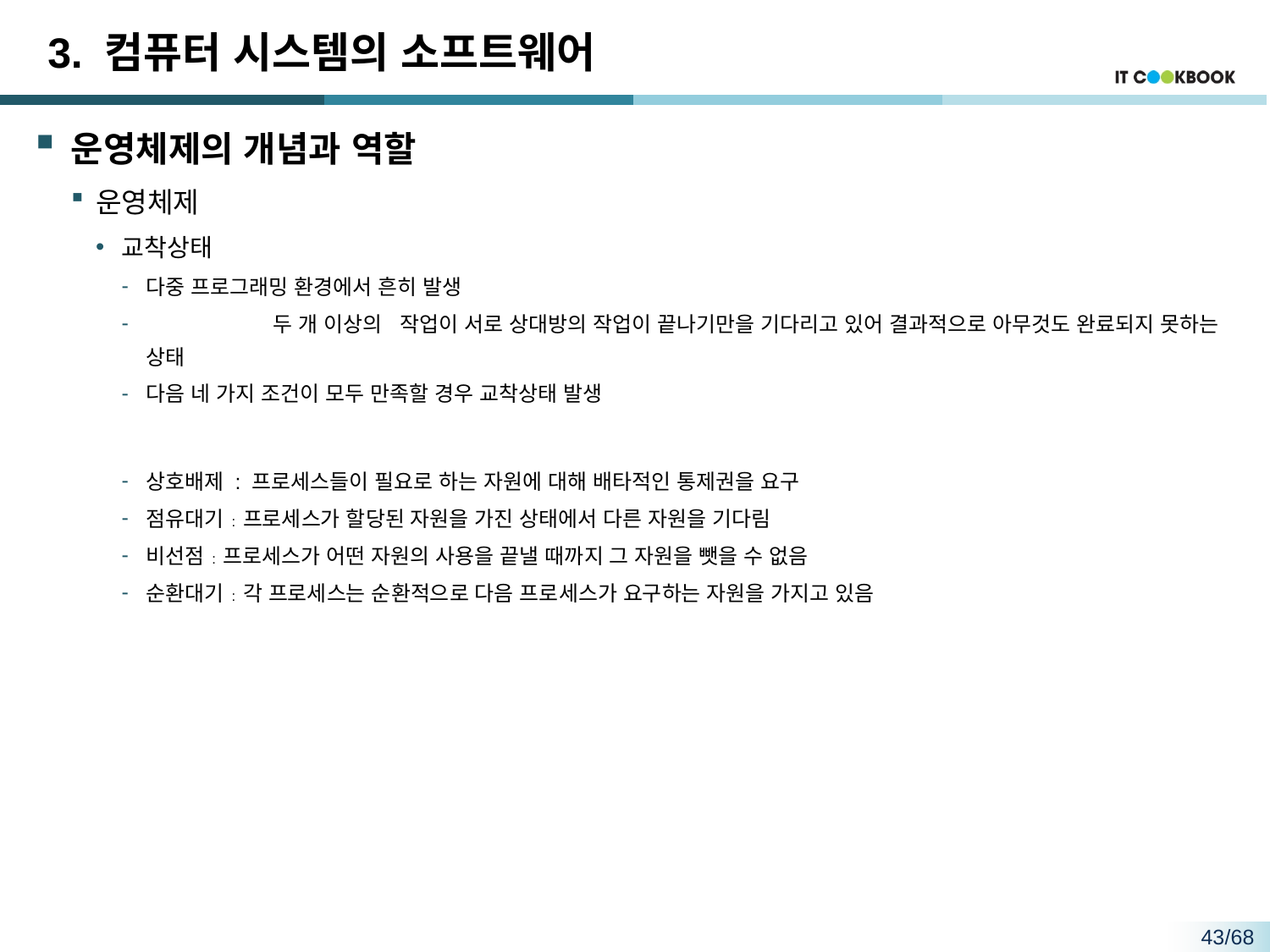

# 3. 컴퓨터 시스템의 소프트웨어
운영체제의 개념과 역할
운영체제
교착상태
다중 프로그래밍 환경에서 흔히 발생
	두 개 이상의	작업이 서로 상대방의 작업이 끝나기만을 기다리고 있어 결과적으로 아무것도 완료되지 못하는 상태
다음 네 가지 조건이 모두 만족할 경우 교착상태 발생

상호배제 : 프로세스들이 필요로 하는 자원에 대해 배타적인 통제권을 요구
점유대기 : 프로세스가 할당된 자원을 가진 상태에서 다른 자원을 기다림
비선점 : 프로세스가 어떤 자원의 사용을 끝낼 때까지 그 자원을 뺏을 수 없음
순환대기 : 각 프로세스는 순환적으로 다음 프로세스가 요구하는 자원을 가지고 있음